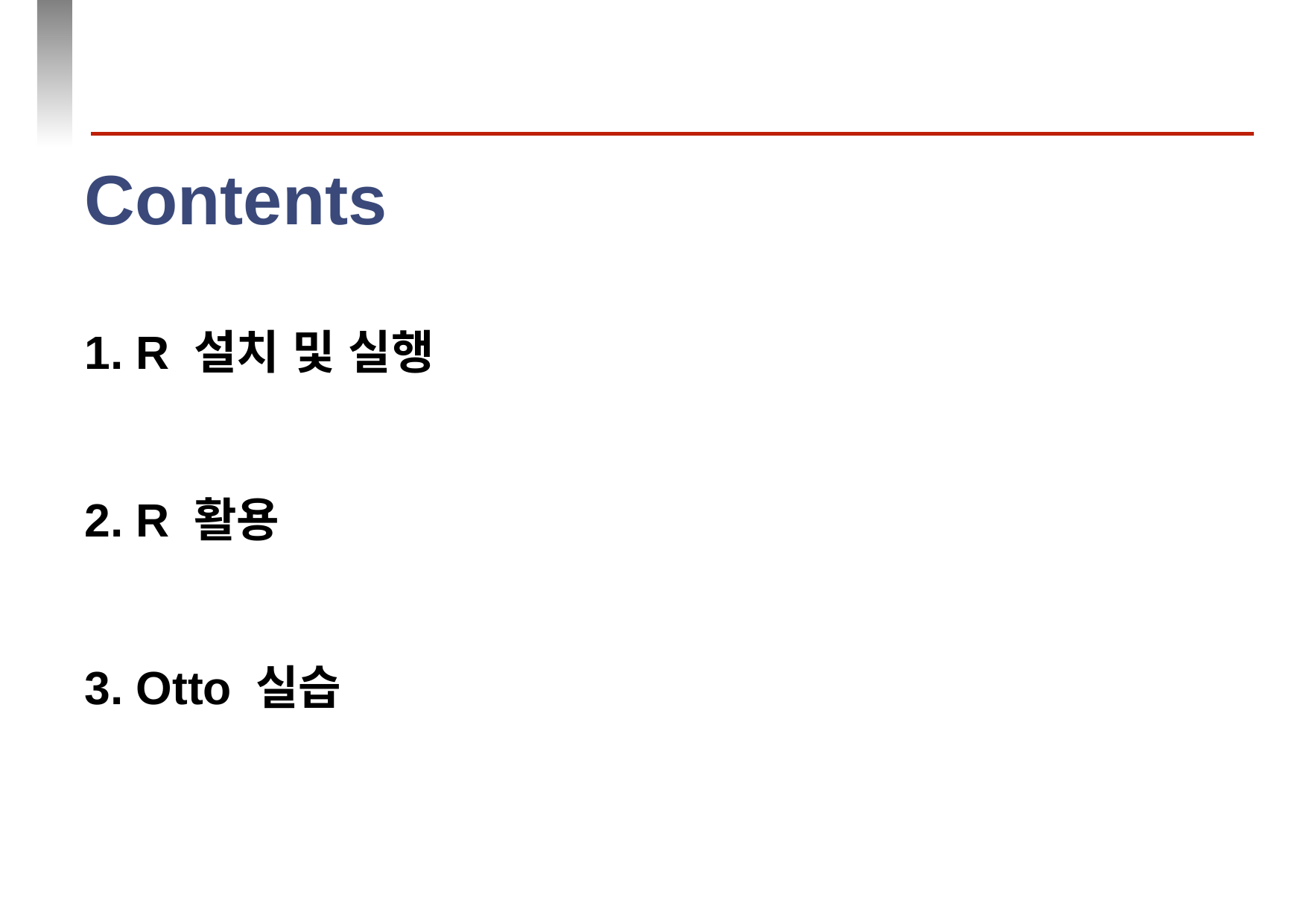

# Contents 1. R 설치 및 실행 2. R 활용 3. Otto 실습